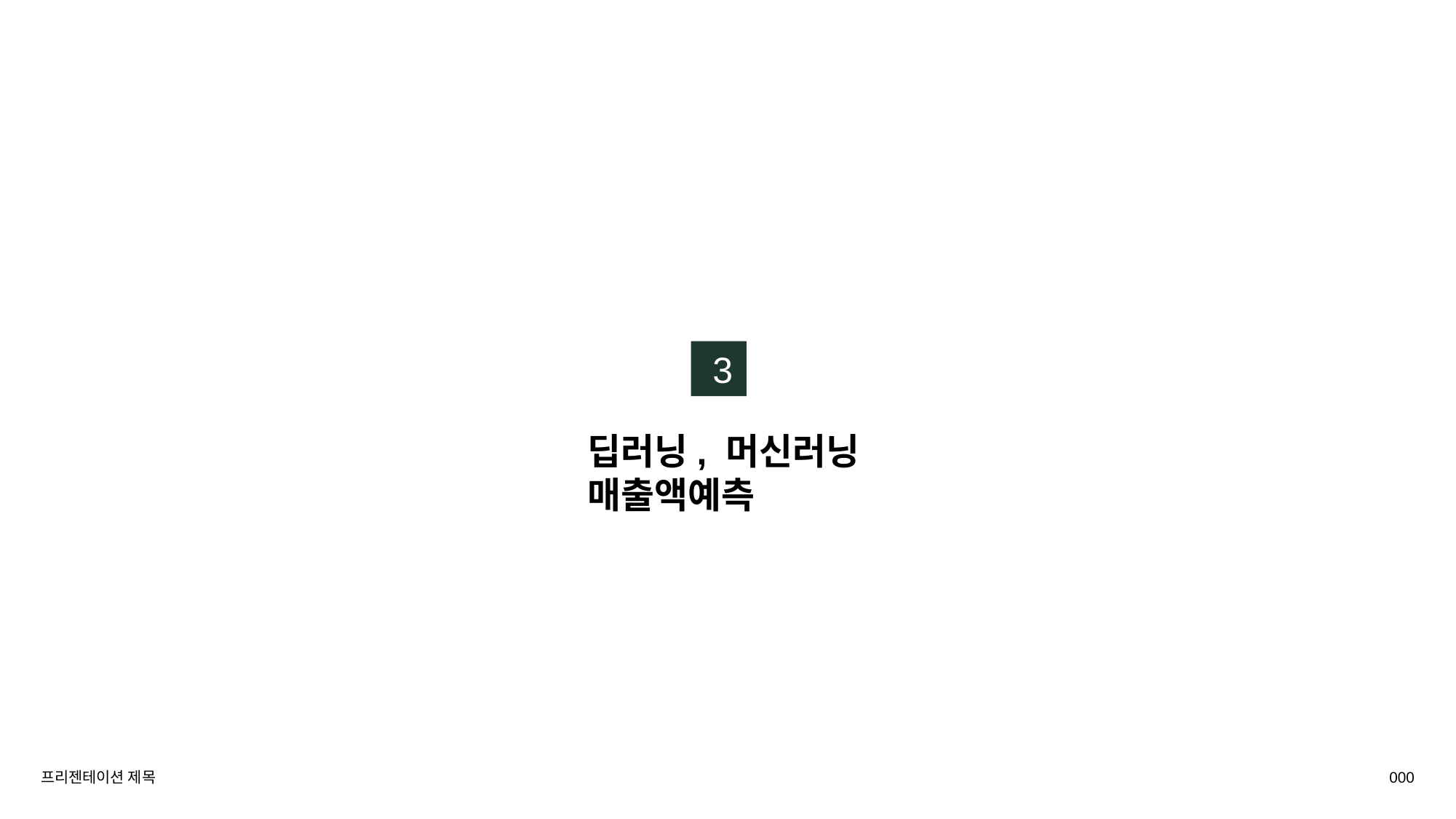

3

딥러닝, 머신러닝
매출액예측
프리젠테이션 제목
000